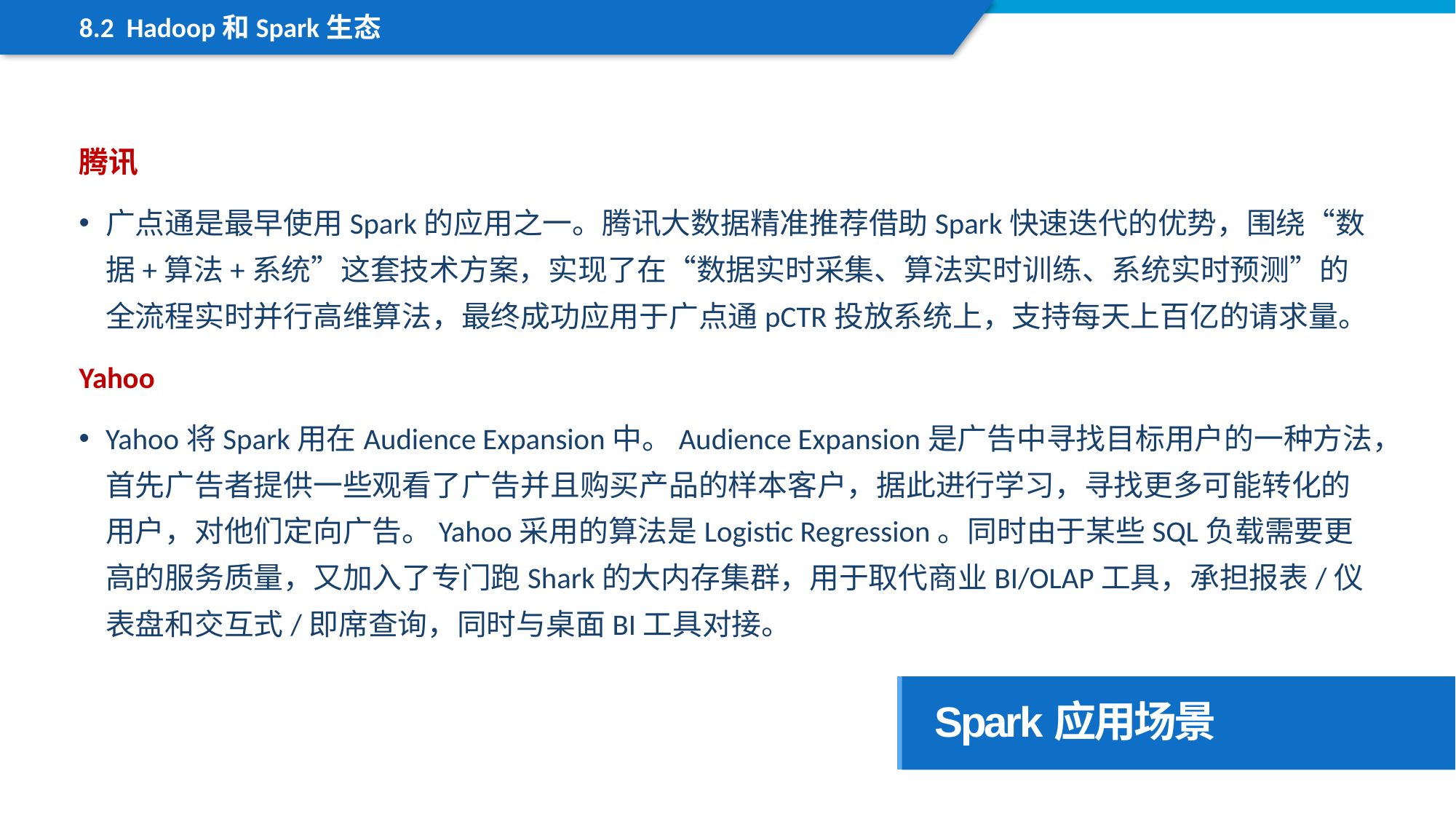

8.2  Hadoop和Spark生态
腾讯
广点通是最早使用Spark的应用之一。腾讯大数据精准推荐借助Spark快速迭代的优势，围绕“数据+算法+系统”这套技术方案，实现了在“数据实时采集、算法实时训练、系统实时预测”的全流程实时并行高维算法，最终成功应用于广点通pCTR投放系统上，支持每天上百亿的请求量。
Yahoo
Yahoo将Spark用在Audience Expansion中。Audience Expansion是广告中寻找目标用户的一种方法，首先广告者提供一些观看了广告并且购买产品的样本客户，据此进行学习，寻找更多可能转化的用户，对他们定向广告。Yahoo采用的算法是Logistic Regression。同时由于某些SQL负载需要更高的服务质量，又加入了专门跑Shark的大内存集群，用于取代商业BI/OLAP工具，承担报表/仪表盘和交互式/即席查询，同时与桌面BI工具对接。

Spark应用场景